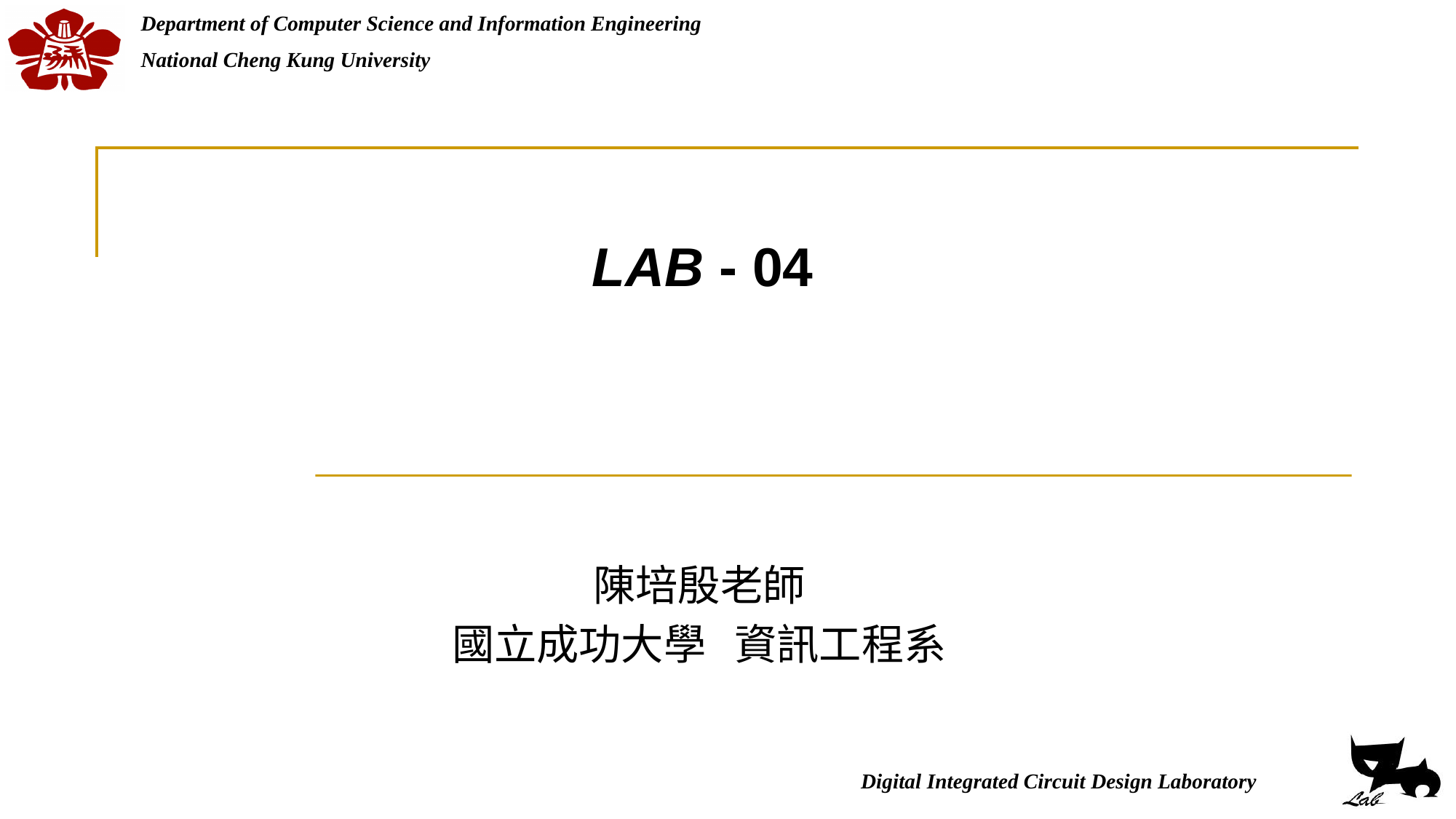

# LAB - 04
陳培殷老師
國立成功大學   資訊工程系